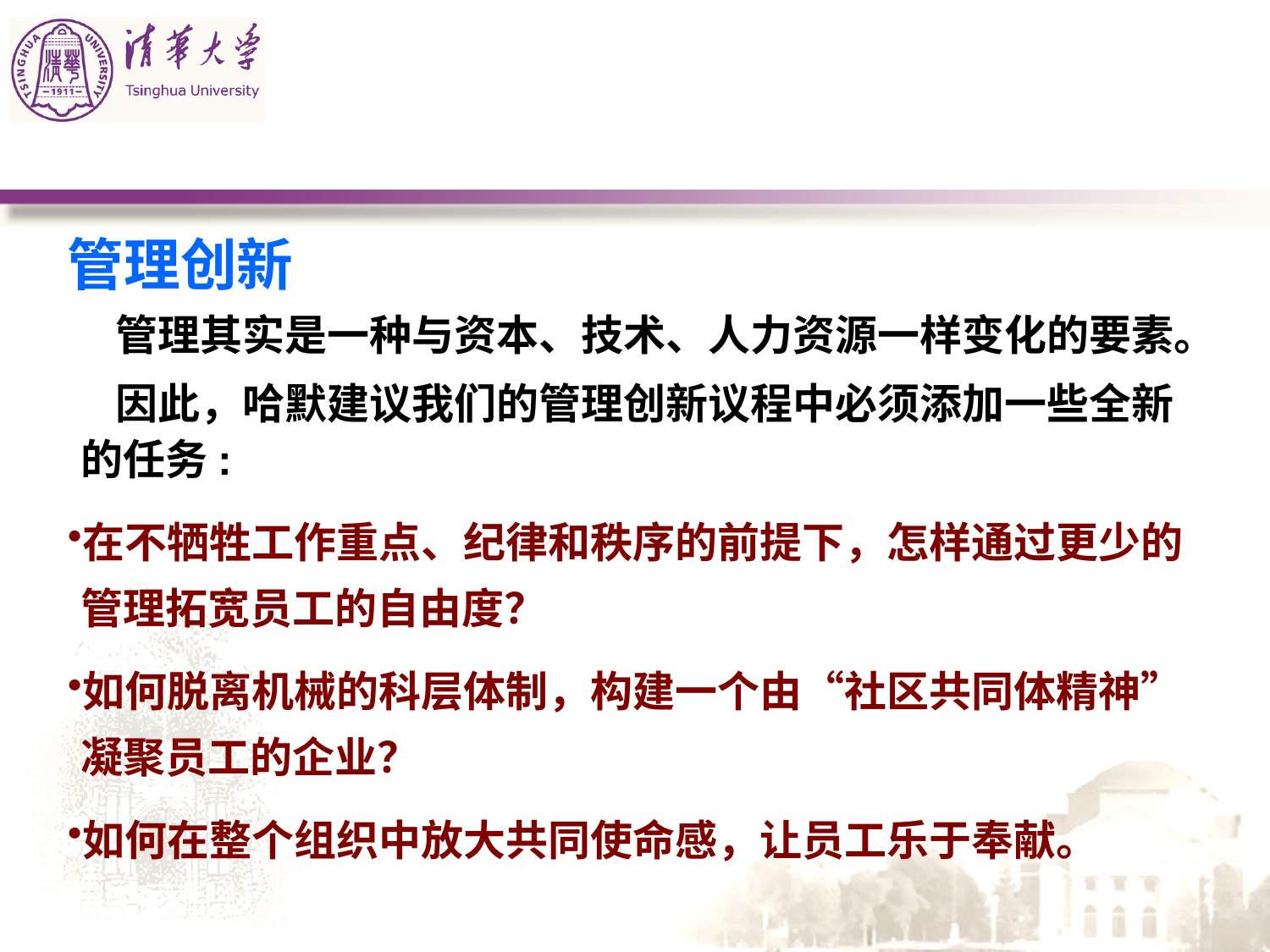

#
管理创新
    管理其实是一种与资本、技术、人力资源一样变化的要素。
    因此，哈默建议我们的管理创新议程中必须添加一些全新的任务:
在不牺牲工作重点、纪律和秩序的前提下，怎样通过更少的管理拓宽员工的自由度？
如何脱离机械的科层体制，构建一个由“社区共同体精神”凝聚员工的企业？
如何在整个组织中放大共同使命感，让员工乐于奉献。